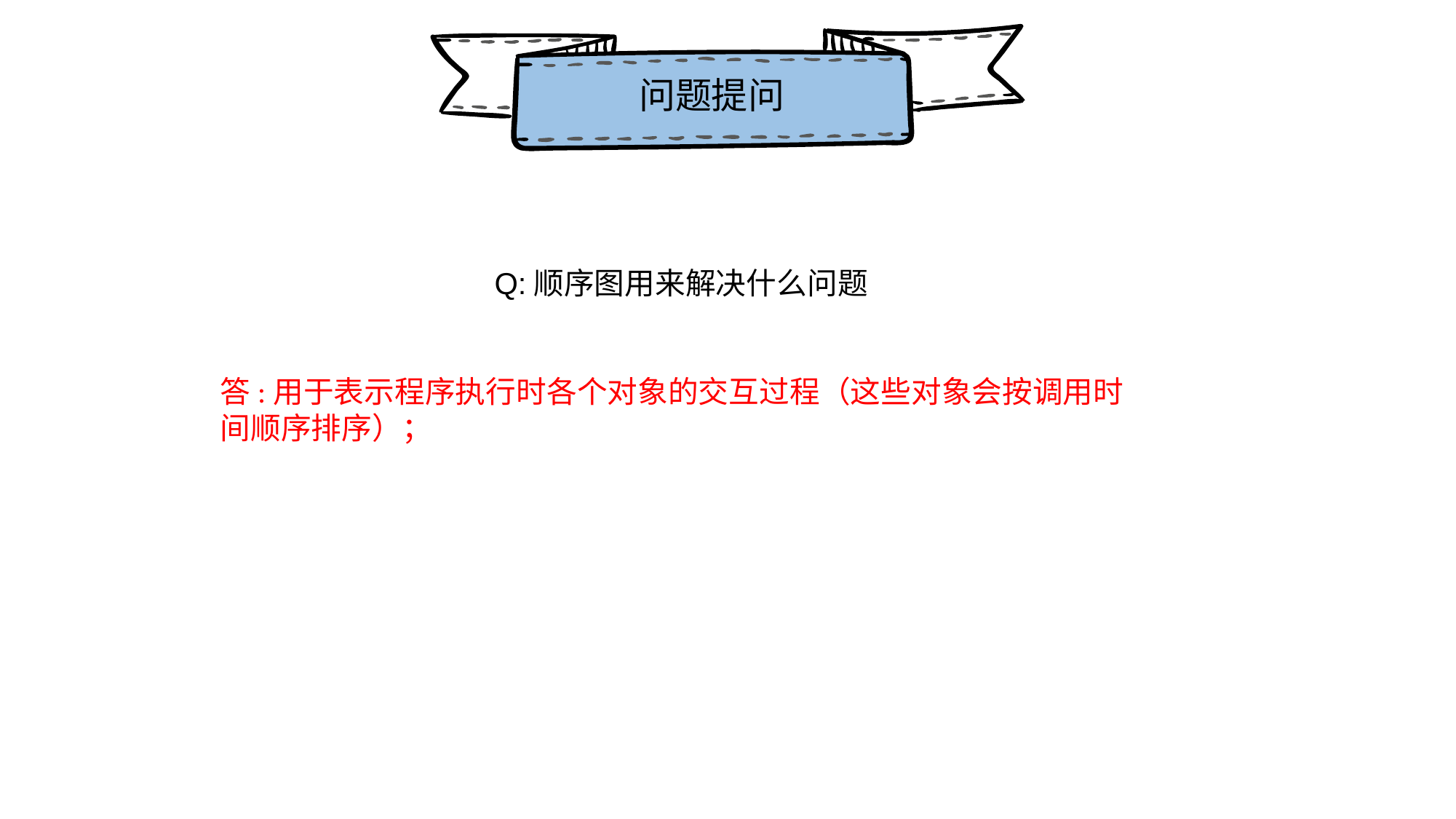

问题提问
Q:顺序图用来解决什么问题
答:用于表示程序执行时各个对象的交互过程（这些对象会按调用时间顺序排序）；